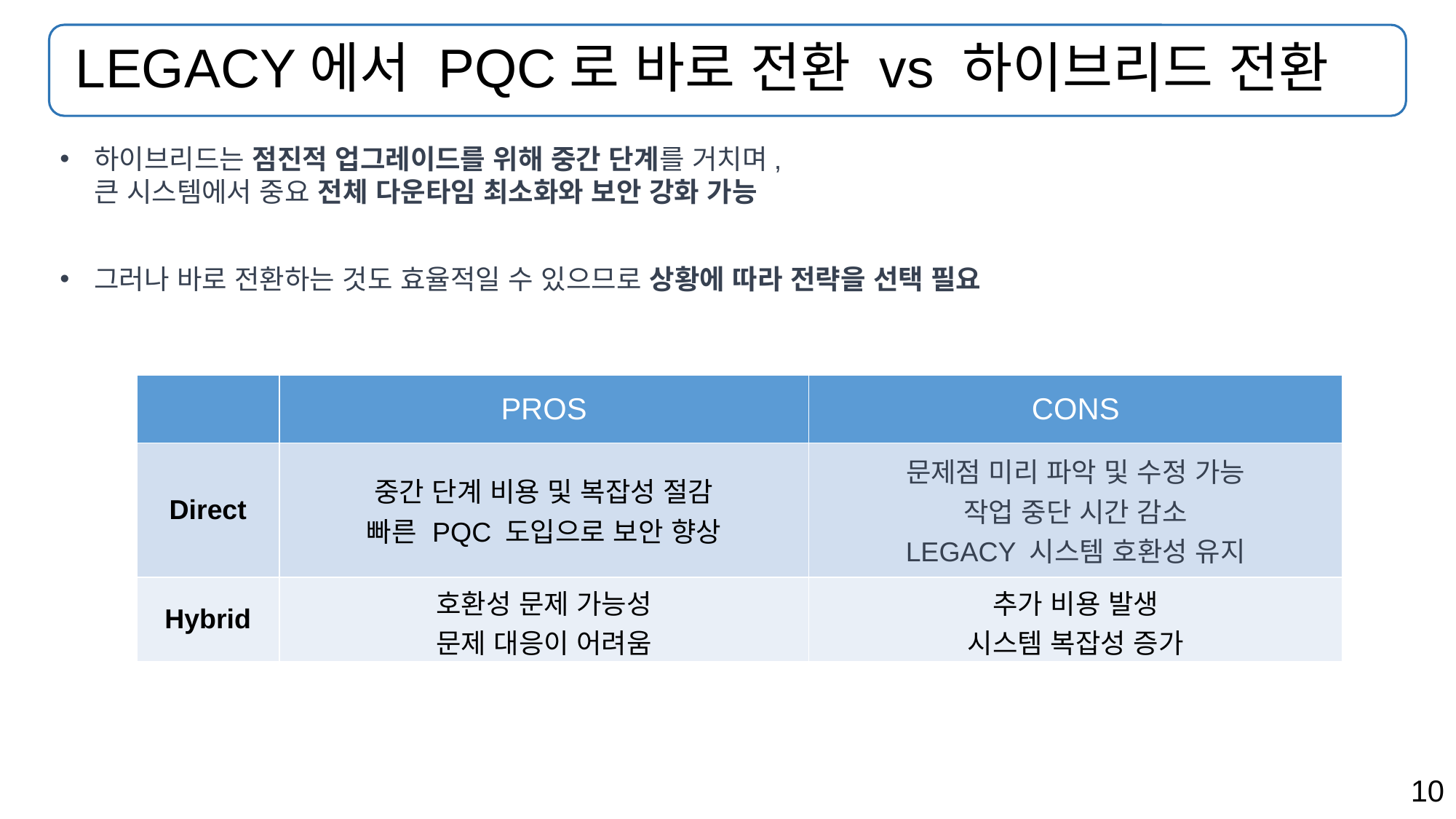

# LEGACY에서 PQC로 바로 전환 vs 하이브리드 전환
하이브리드는 점진적 업그레이드를 위해 중간 단계를 거치며,
큰 시스템에서 중요 전체 다운타임 최소화와 보안 강화 가능
그러나 바로 전환하는 것도 효율적일 수 있으므로 상황에 따라 전략을 선택 필요
|  | PROS | CONS |
| --- | --- | --- |
| Direct | 중간 단계 비용 및 복잡성 절감 빠른 PQC 도입으로 보안 향상 | 문제점 미리 파악 및 수정 가능 작업 중단 시간 감소 LEGACY 시스템 호환성 유지 |
| Hybrid | 호환성 문제 가능성 문제 대응이 어려움 | 추가 비용 발생 시스템 복잡성 증가 |